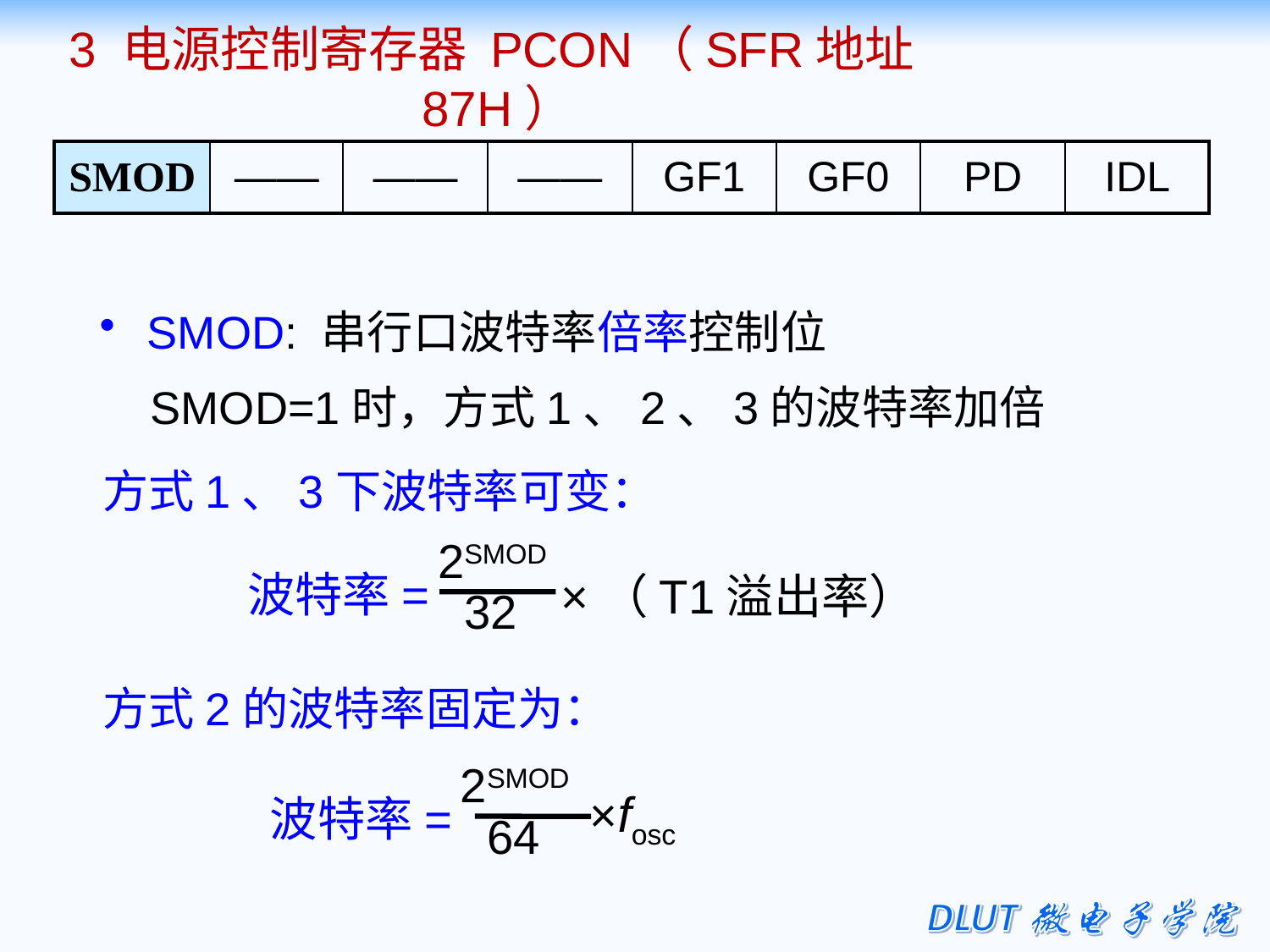

3 电源控制寄存器 PCON（SFR地址87H）
| SMOD | —— | —— | —— | GF1 | GF0 | PD | IDL |
| --- | --- | --- | --- | --- | --- | --- | --- |
SMOD: 串行口波特率倍率控制位
    SMOD=1时，方式1、2、3的波特率加倍
方式1、3下波特率可变：
2SMOD
  32

波特率=
×（T1溢出率）
方式2的波特率固定为：
2SMOD
  64

波特率=
×fosc